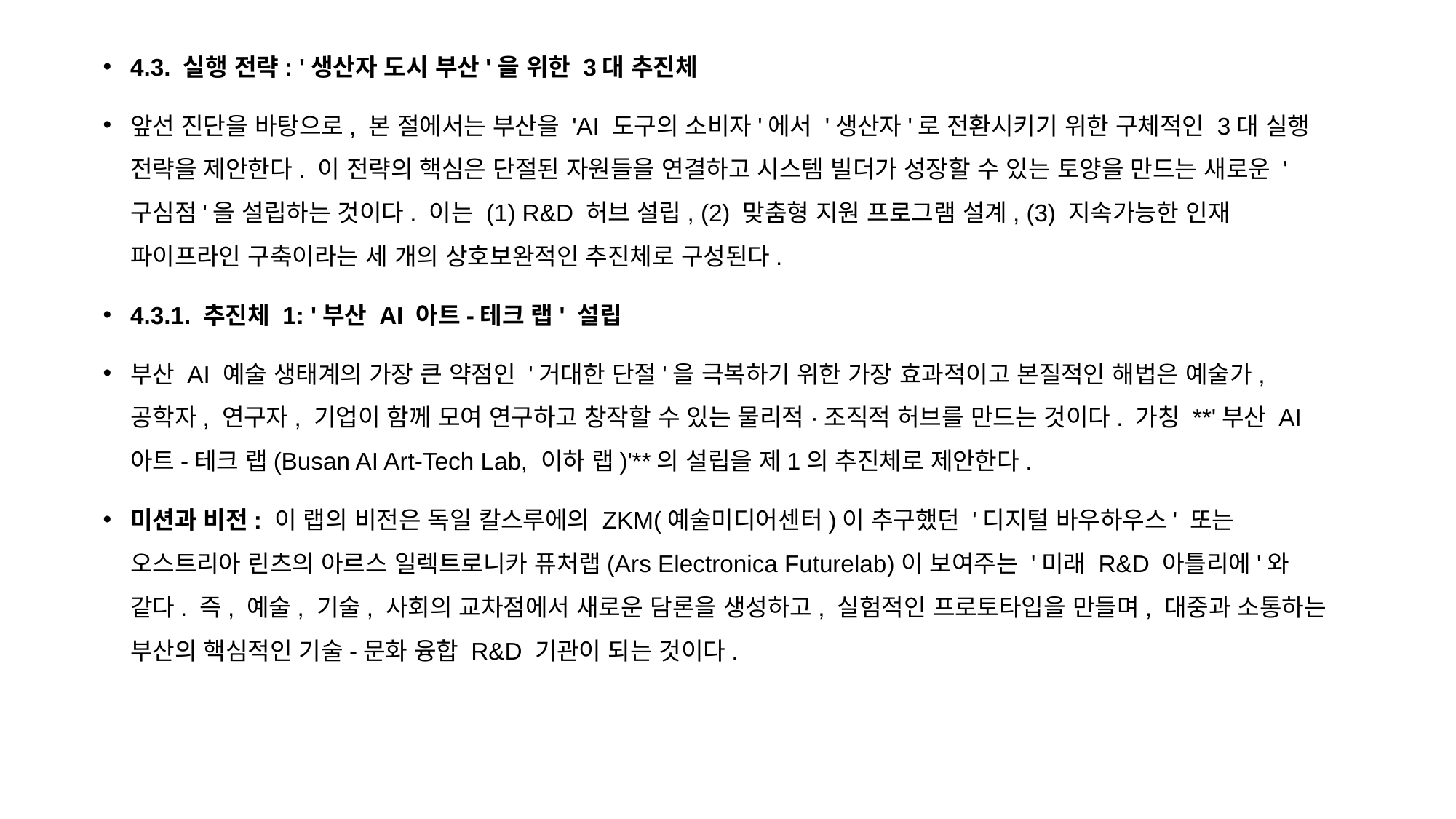

4.3. 실행 전략: '생산자 도시 부산'을 위한 3대 추진체
앞선 진단을 바탕으로, 본 절에서는 부산을 'AI 도구의 소비자'에서 '생산자'로 전환시키기 위한 구체적인 3대 실행 전략을 제안한다. 이 전략의 핵심은 단절된 자원들을 연결하고 시스템 빌더가 성장할 수 있는 토양을 만드는 새로운 '구심점'을 설립하는 것이다. 이는 (1) R&D 허브 설립, (2) 맞춤형 지원 프로그램 설계, (3) 지속가능한 인재 파이프라인 구축이라는 세 개의 상호보완적인 추진체로 구성된다.
4.3.1. 추진체 1: '부산 AI 아트-테크 랩' 설립
부산 AI 예술 생태계의 가장 큰 약점인 '거대한 단절'을 극복하기 위한 가장 효과적이고 본질적인 해법은 예술가, 공학자, 연구자, 기업이 함께 모여 연구하고 창작할 수 있는 물리적·조직적 허브를 만드는 것이다. 가칭 **'부산 AI 아트-테크 랩(Busan AI Art-Tech Lab, 이하 랩)'**의 설립을 제1의 추진체로 제안한다.
미션과 비전: 이 랩의 비전은 독일 칼스루에의 ZKM(예술미디어센터)이 추구했던 '디지털 바우하우스' 또는 오스트리아 린츠의 아르스 일렉트로니카 퓨처랩(Ars Electronica Futurelab)이 보여주는 '미래 R&D 아틀리에'와 같다. 즉, 예술, 기술, 사회의 교차점에서 새로운 담론을 생성하고, 실험적인 프로토타입을 만들며, 대중과 소통하는 부산의 핵심적인 기술-문화 융합 R&D 기관이 되는 것이다.